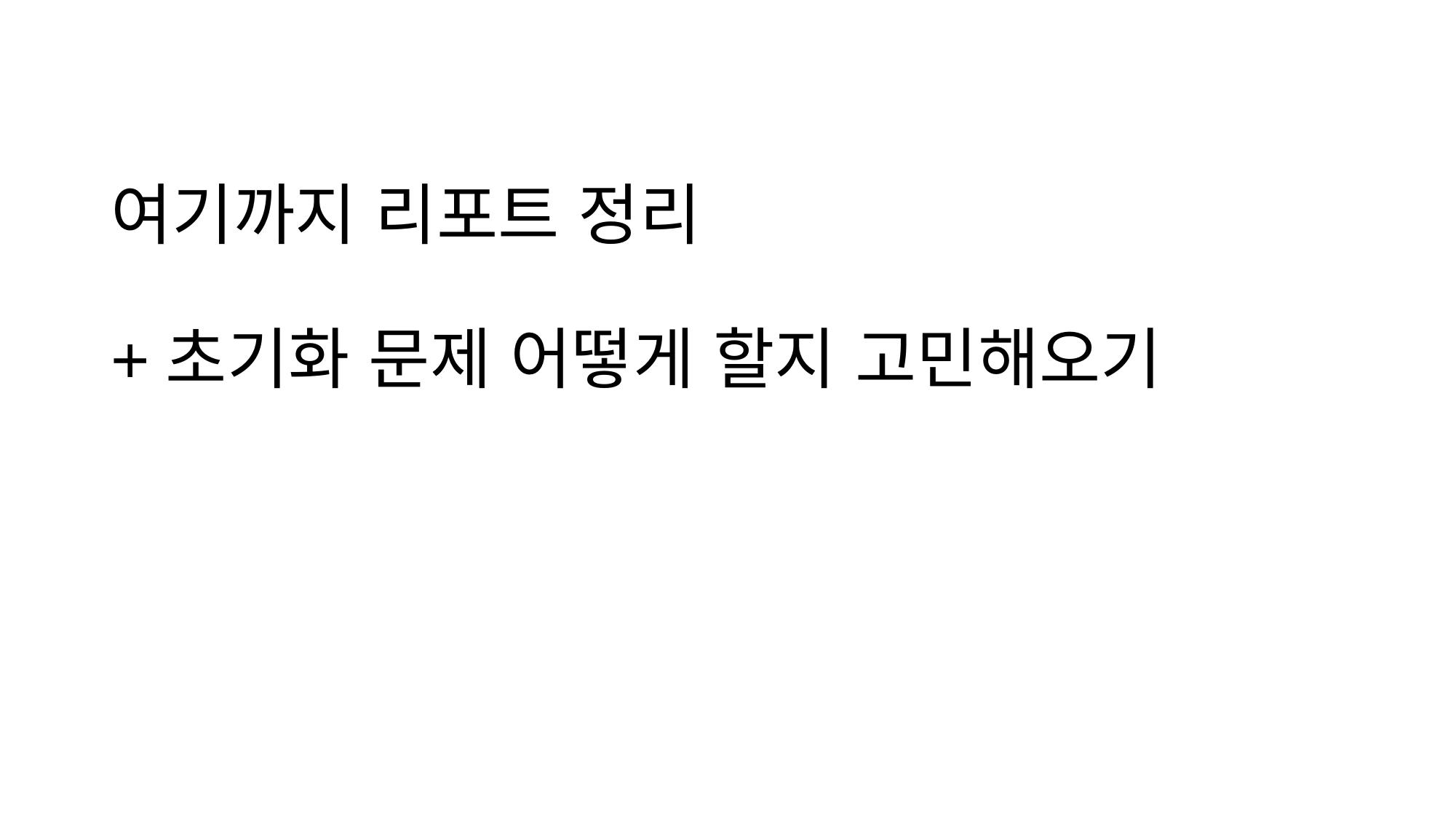

# 여기까지 리포트 정리 +초기화 문제 어떻게 할지 고민해오기